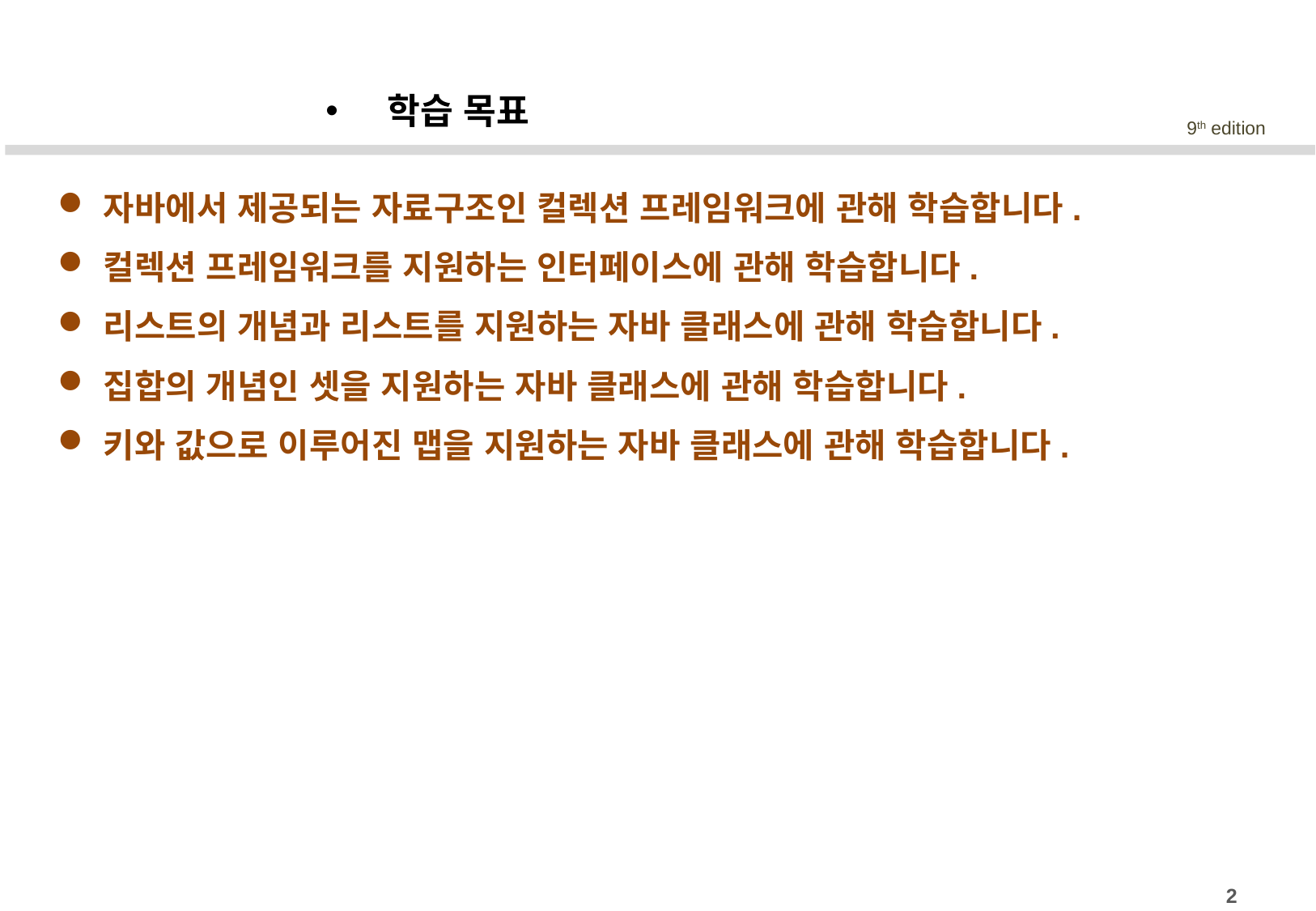

학습 목표
자바에서 제공되는 자료구조인 컬렉션 프레임워크에 관해 학습합니다.
컬렉션 프레임워크를 지원하는 인터페이스에 관해 학습합니다.
리스트의 개념과 리스트를 지원하는 자바 클래스에 관해 학습합니다.
집합의 개념인 셋을 지원하는 자바 클래스에 관해 학습합니다.
키와 값으로 이루어진 맵을 지원하는 자바 클래스에 관해 학습합니다.
2